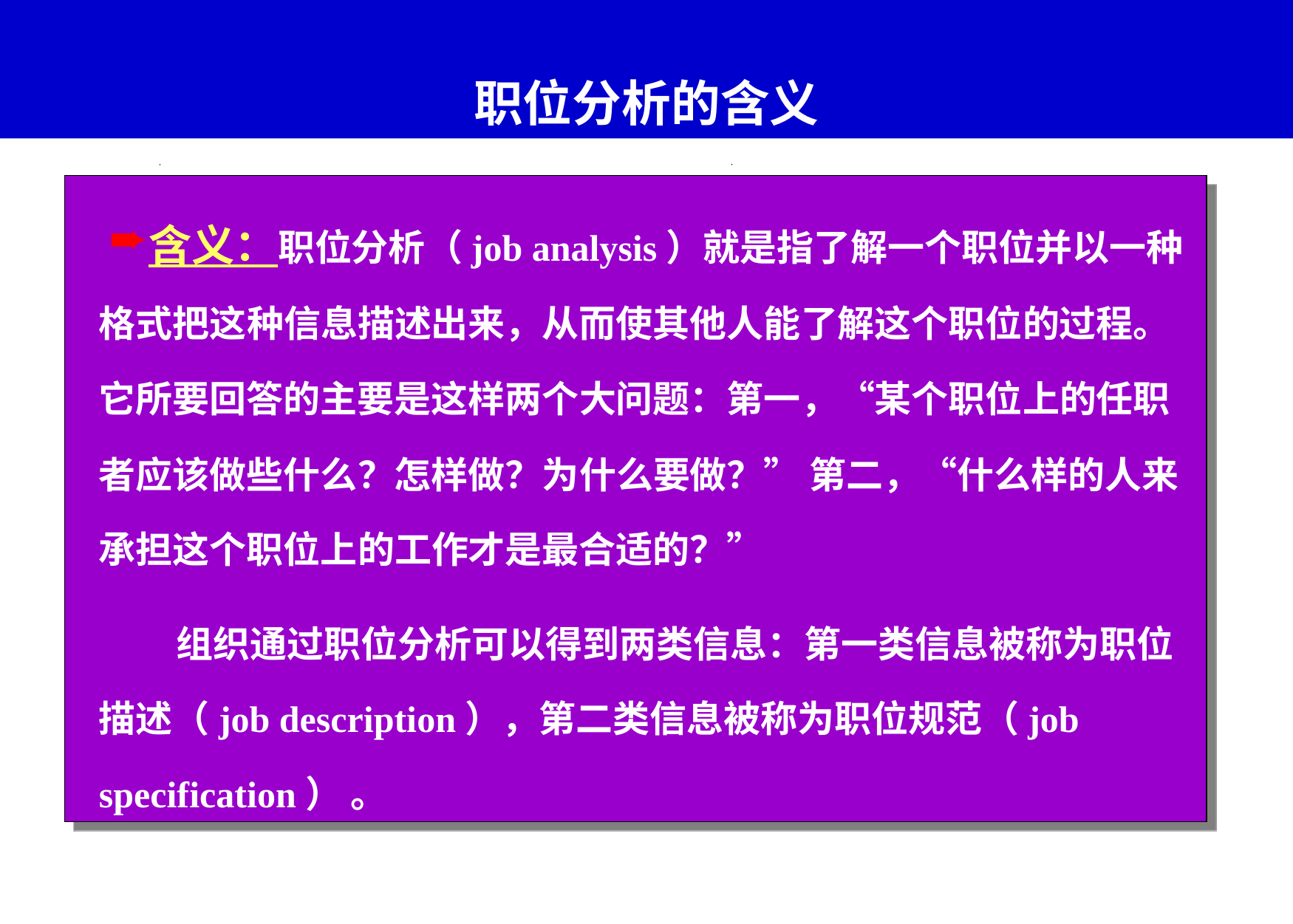

# 职位分析的含义

含义：职位分析（job analysis）就是指了解一个职位并以一种格式把这种信息描述出来，从而使其他人能了解这个职位的过程。它所要回答的主要是这样两个大问题：第一，“某个职位上的任职者应该做些什么？怎样做？为什么要做？” 第二，“什么样的人来承担这个职位上的工作才是最合适的？”
       组织通过职位分析可以得到两类信息：第一类信息被称为职位描述（job description），第二类信息被称为职位规范（job specification） 。